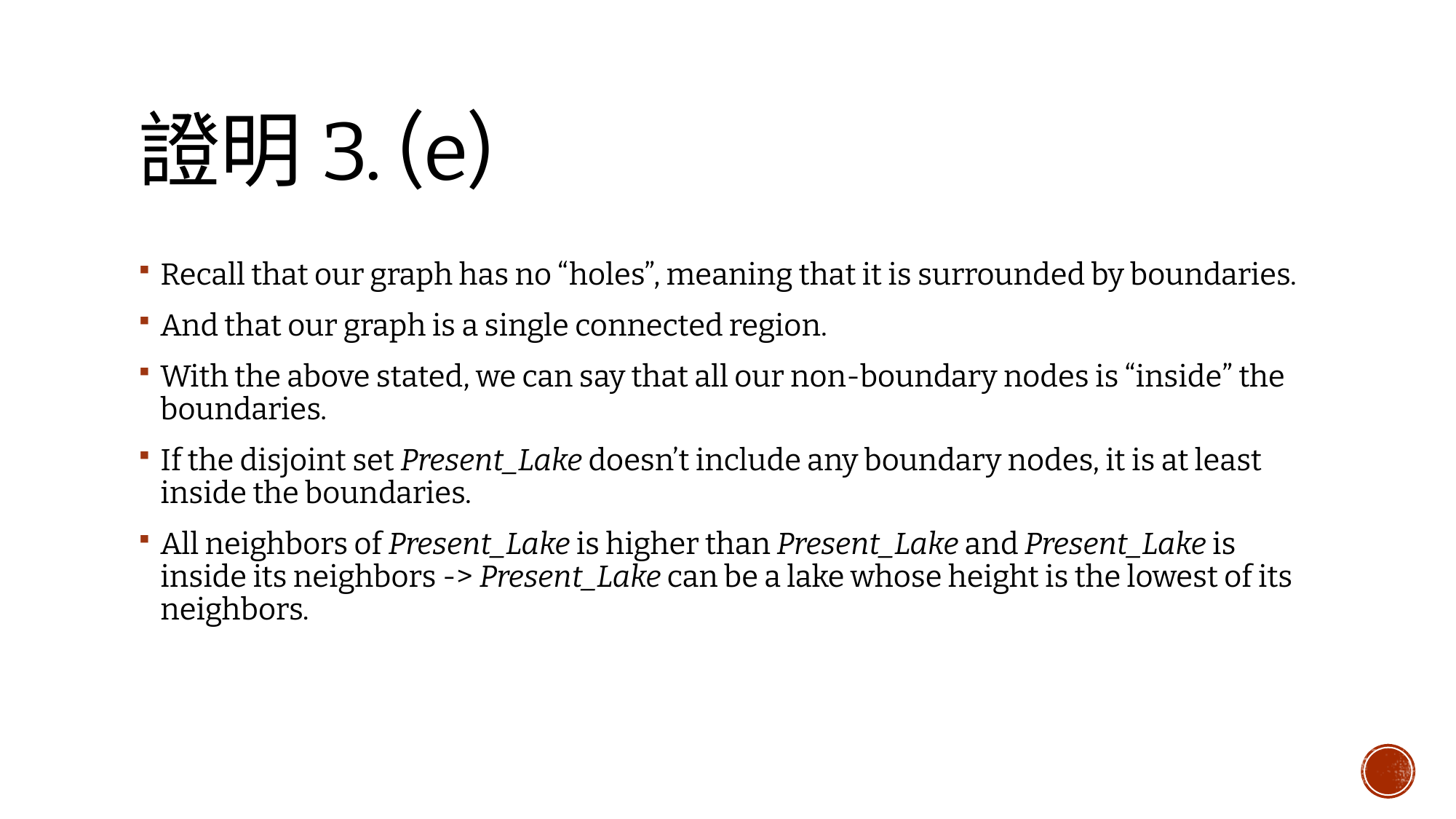

# 證明3. (e)
Recall that our graph has no “holes”, meaning that it is surrounded by boundaries.
And that our graph is a single connected region.
With the above stated, we can say that all our non-boundary nodes is “inside” the boundaries.
If the disjoint set Present_Lake doesn’t include any boundary nodes, it is at least inside the boundaries.
All neighbors of Present_Lake is higher than Present_Lake and Present_Lake is inside its neighbors -> Present_Lake can be a lake whose height is the lowest of its neighbors.